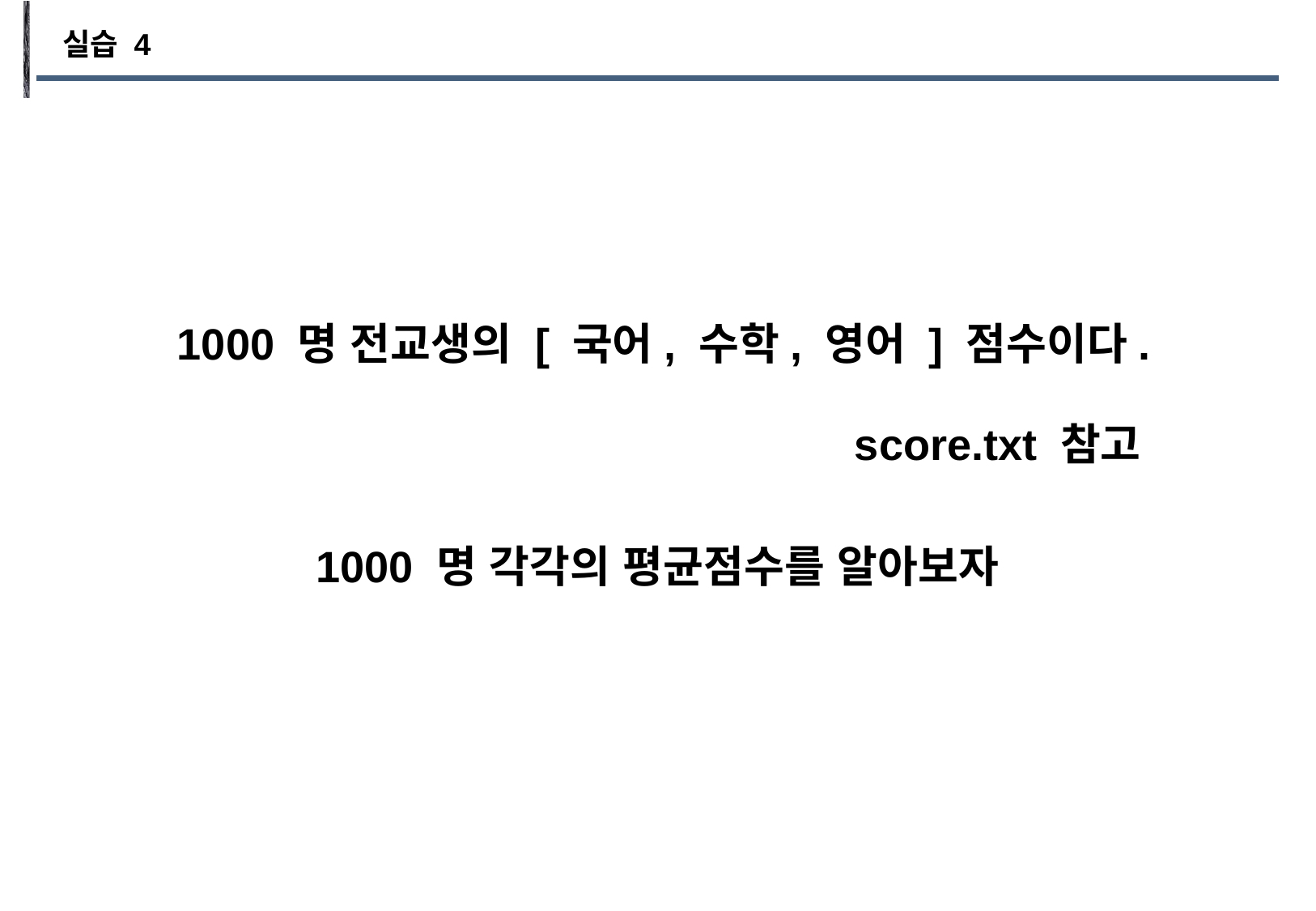

실습 4

1000 명 전교생의 [ 국어, 수학, 영어 ] 점수이다.
score.txt 참고
1000 명 각각의 평균점수를 알아보자